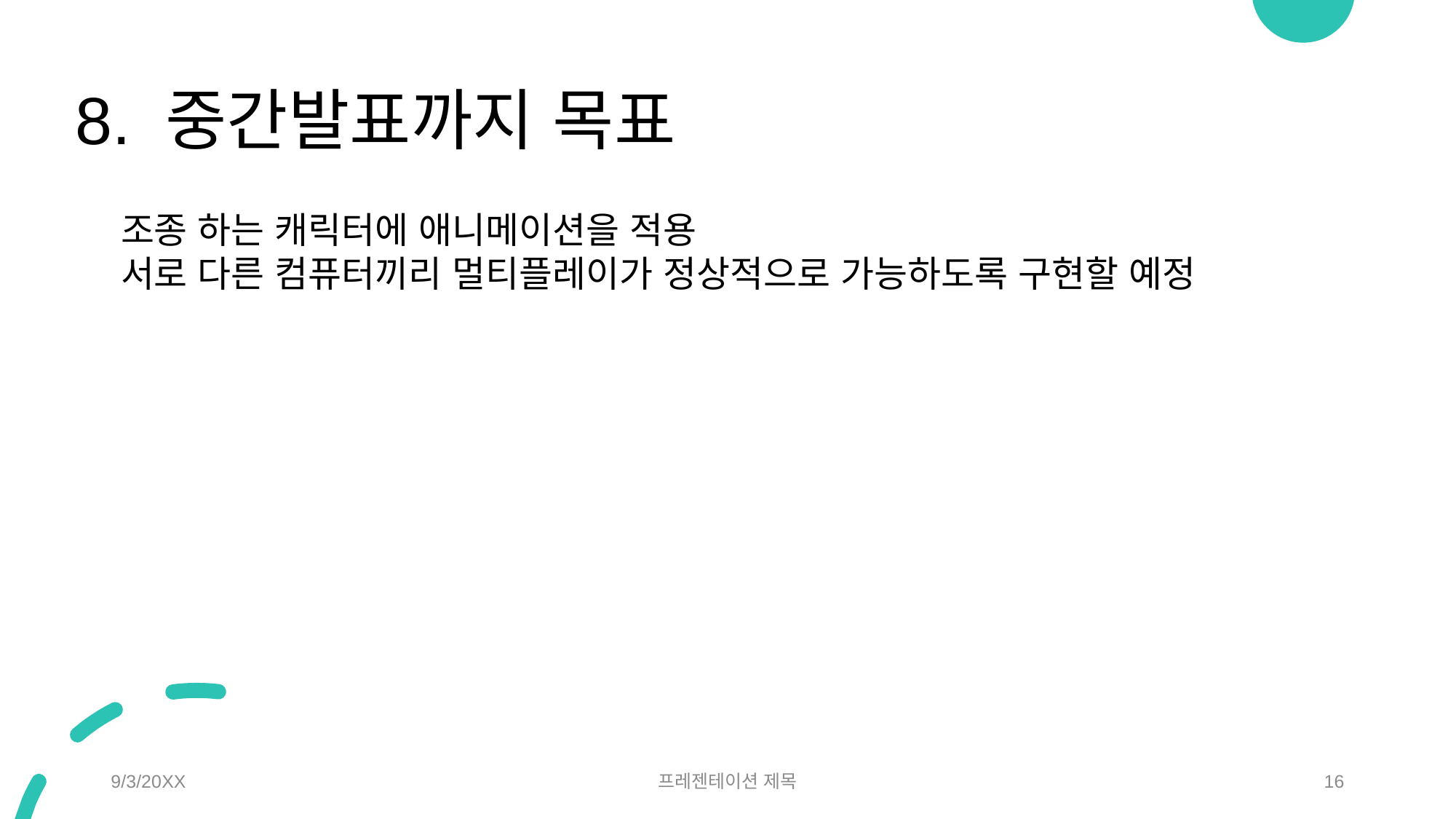

8. 중간발표까지 목표
조종 하는 캐릭터에 애니메이션을 적용
서로 다른 컴퓨터끼리 멀티플레이가 정상적으로 가능하도록 구현할 예정

9/3/20XX
프레젠테이션 제목
16